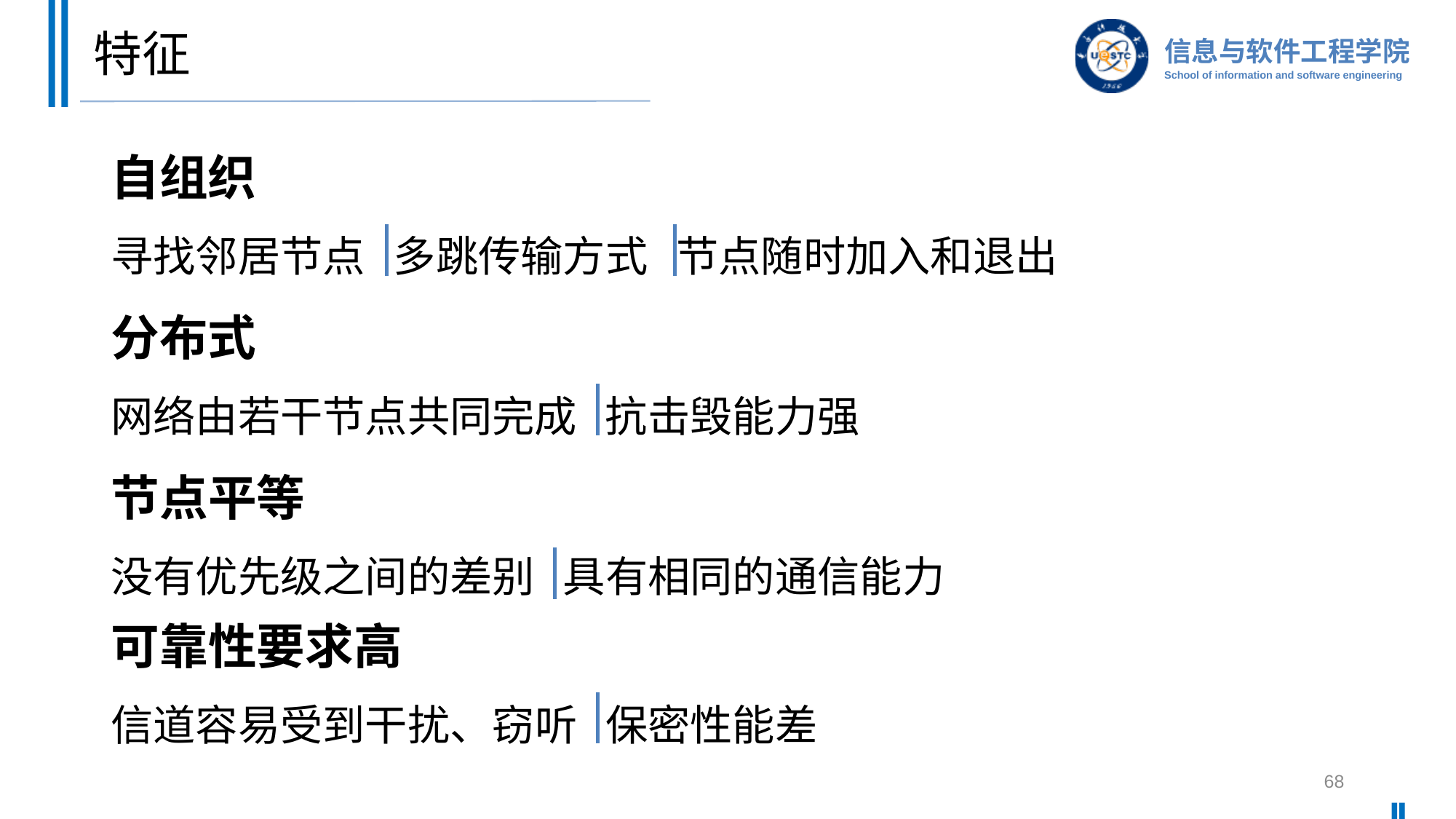

# 特征
自组织
寻找邻居节点   多跳传输方式   节点随时加入和退出
分布式
网络由若干节点共同完成   抗击毁能力强
节点平等
没有优先级之间的差别   具有相同的通信能力
可靠性要求高
信道容易受到干扰、窃听   保密性能差

68